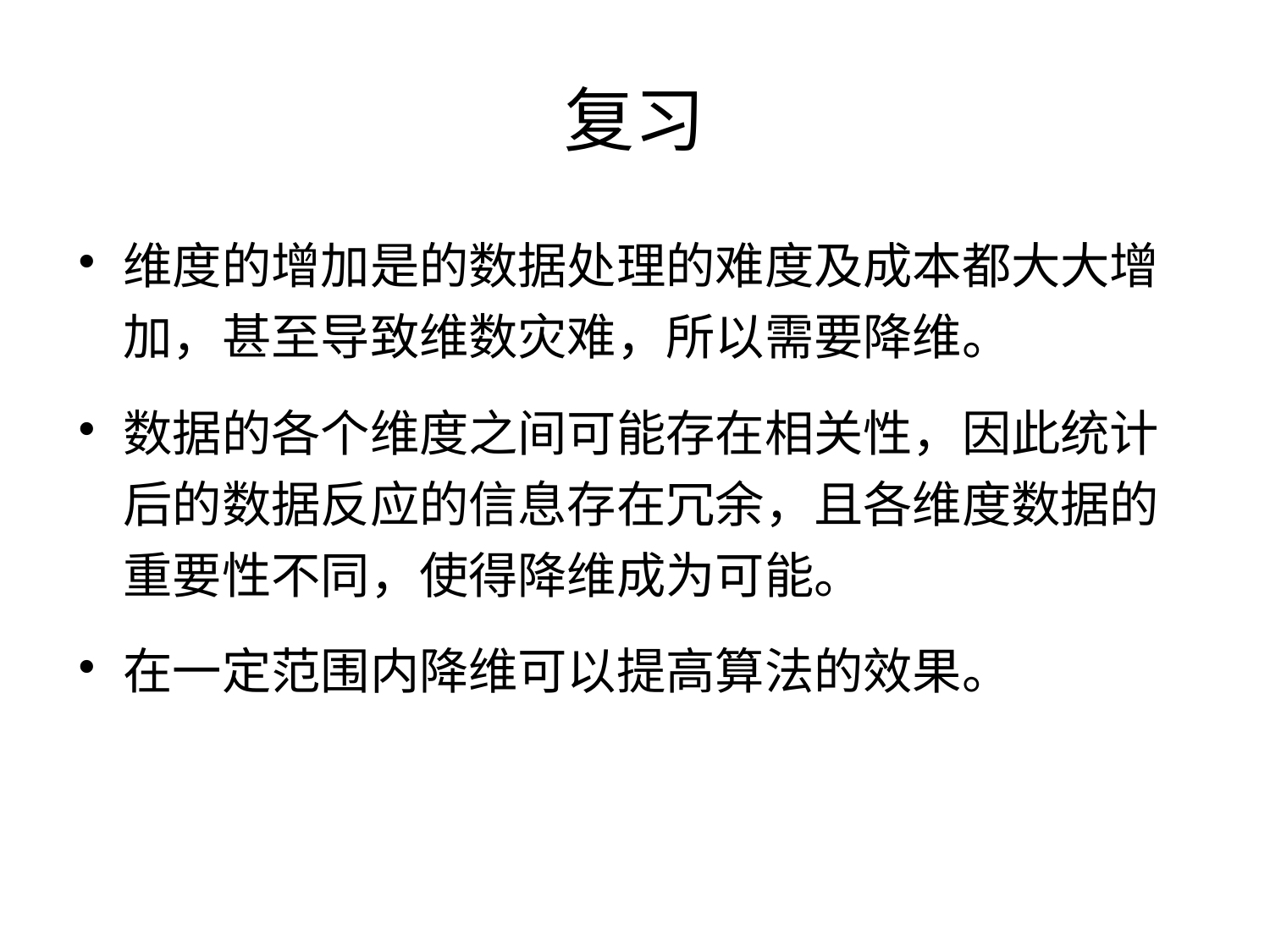

# 复习
维度的增加是的数据处理的难度及成本都大大增加，甚至导致维数灾难，所以需要降维。
数据的各个维度之间可能存在相关性，因此统计后的数据反应的信息存在冗余，且各维度数据的重要性不同，使得降维成为可能。
在一定范围内降维可以提高算法的效果。